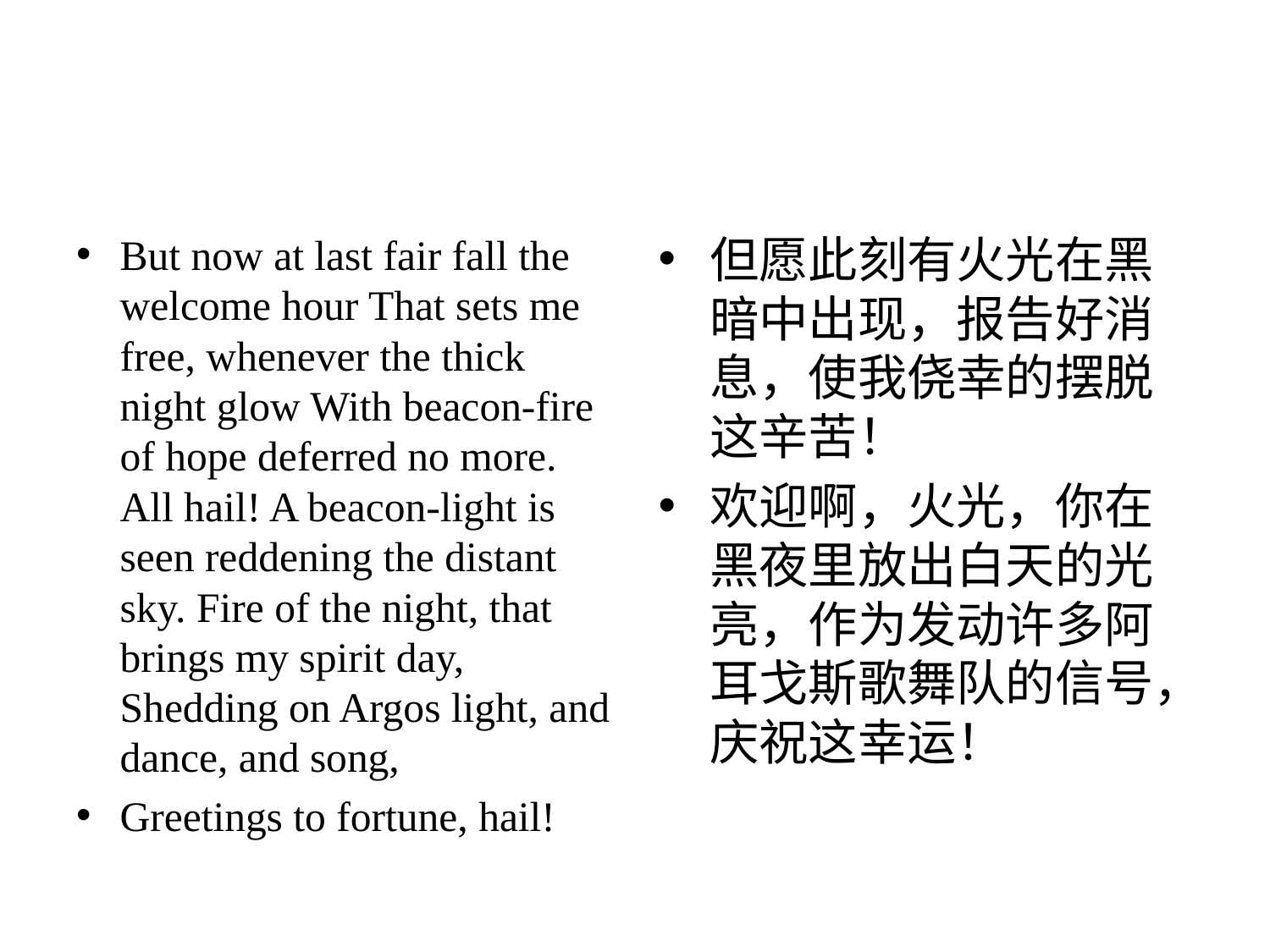

#
But now at last fair fall the welcome hour That sets me free, whenever the thick night glow With beacon-fire of hope deferred no more. All hail! A beacon-light is seen reddening the distant sky. Fire of the night, that brings my spirit day, Shedding on Argos light, and dance, and song,
Greetings to fortune, hail!
但愿此刻有火光在黑暗中出现，报告好消息，使我侥幸的摆脱这辛苦！
欢迎啊，火光，你在黑夜里放出白天的光亮，作为发动许多阿耳戈斯歌舞队的信号，庆祝这幸运！